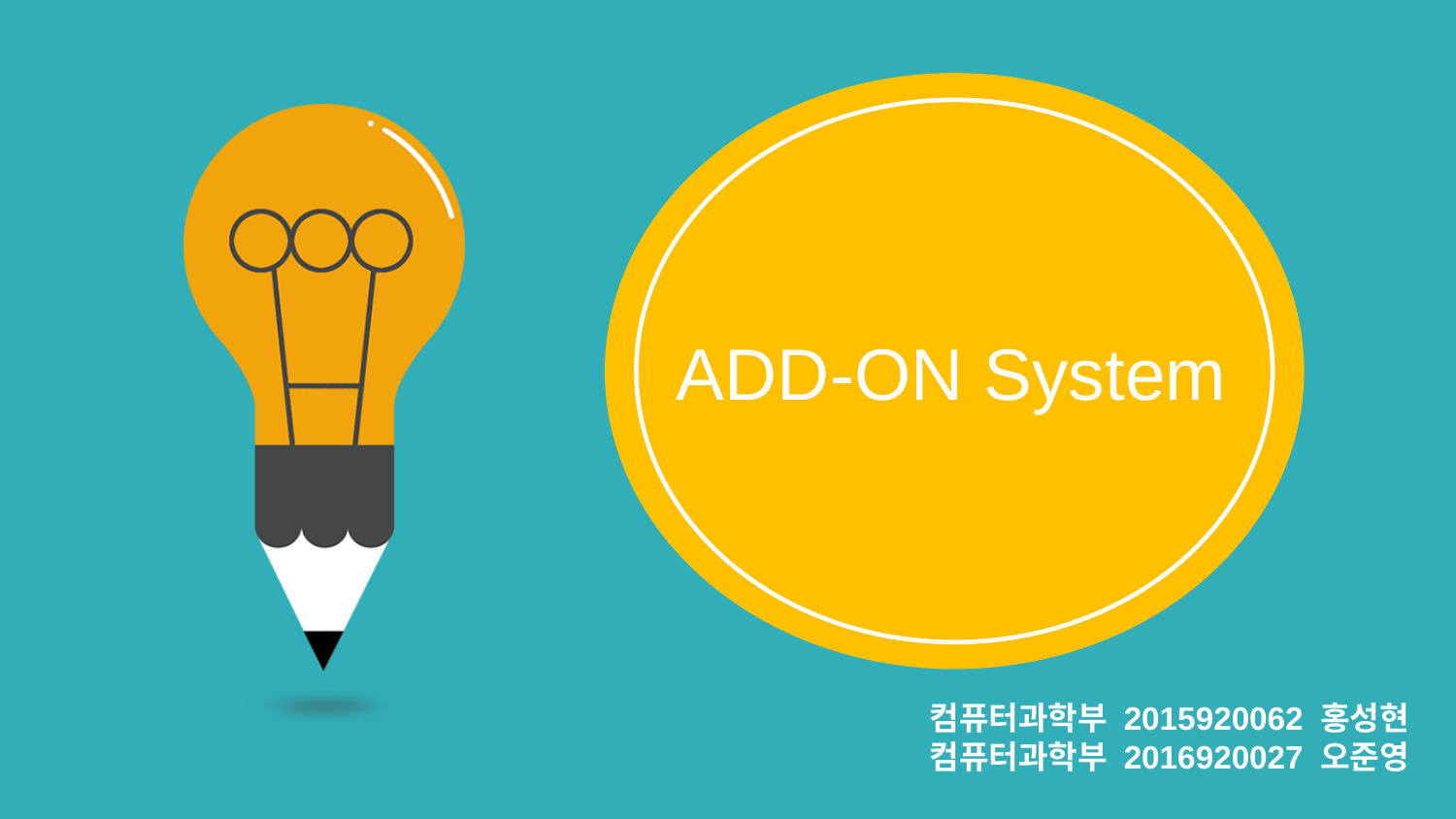

ADD-ON System
컴퓨터과학부 2015920062 홍성현
컴퓨터과학부 2016920027 오준영